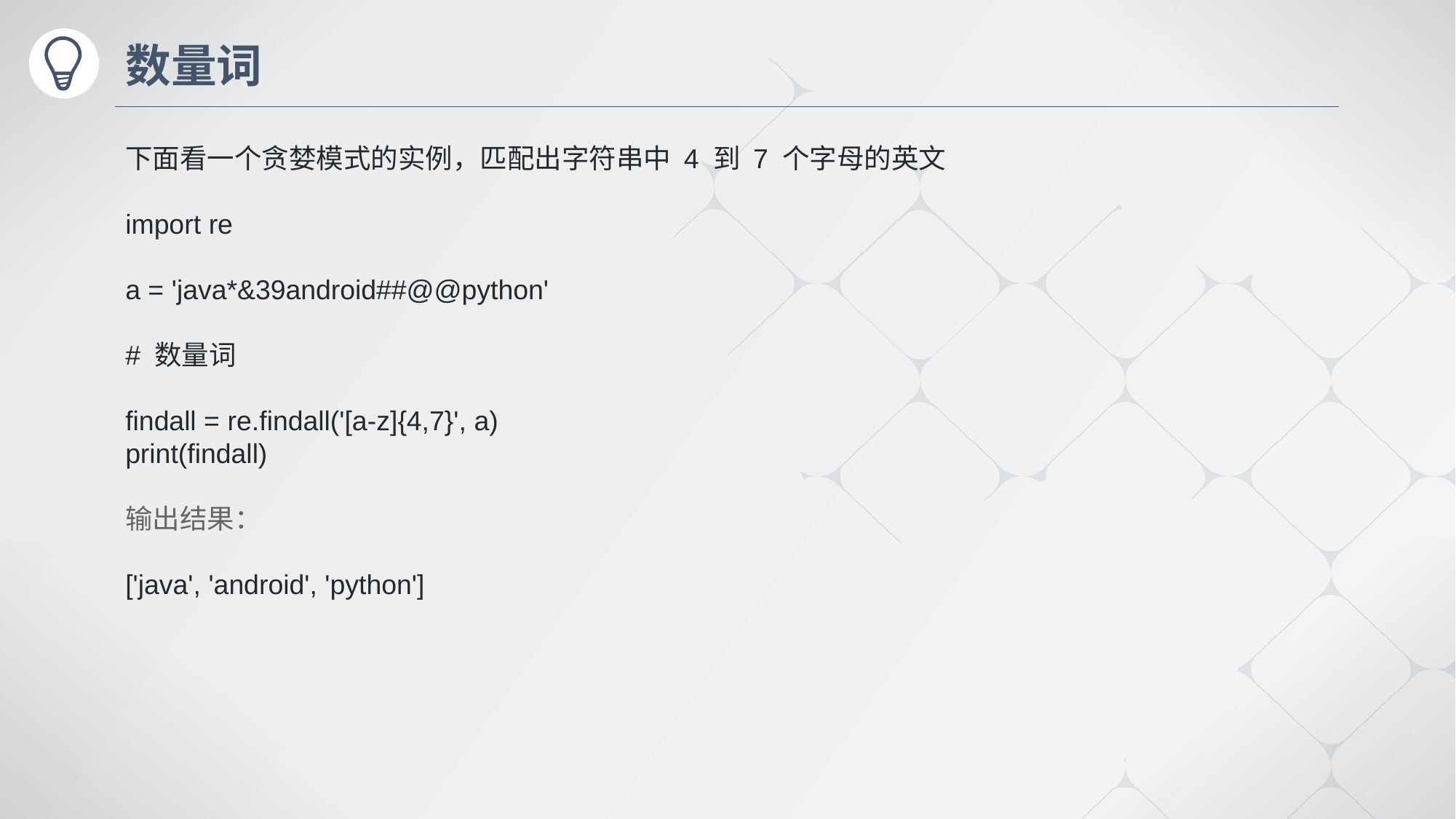

# 数量词
下面看一个贪婪模式的实例，匹配出字符串中 4 到 7 个字母的英文

import re

a = 'java*&39android##@@python'

# 数量词

findall = re.findall('[a-z]{4,7}', a)
print(findall)

输出结果：

['java', 'android', 'python']